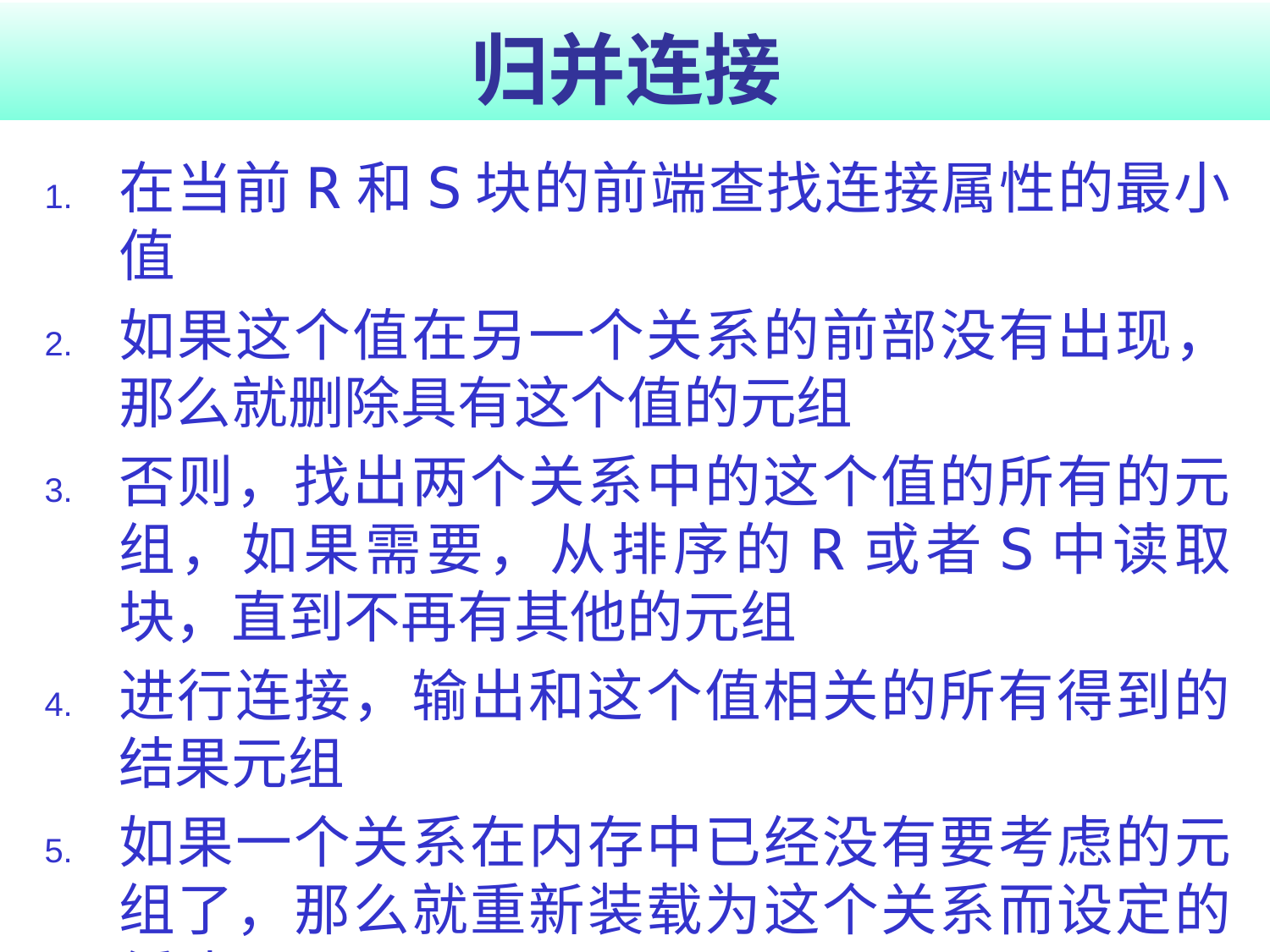

# 归并连接
在当前R和S块的前端查找连接属性的最小值
如果这个值在另一个关系的前部没有出现，那么就删除具有这个值的元组
否则，找出两个关系中的这个值的所有的元组，如果需要，从排序的R或者S中读取块，直到不再有其他的元组
进行连接，输出和这个值相关的所有得到的结果元组
如果一个关系在内存中已经没有要考虑的元组了，那么就重新装载为这个关系而设定的缓冲区